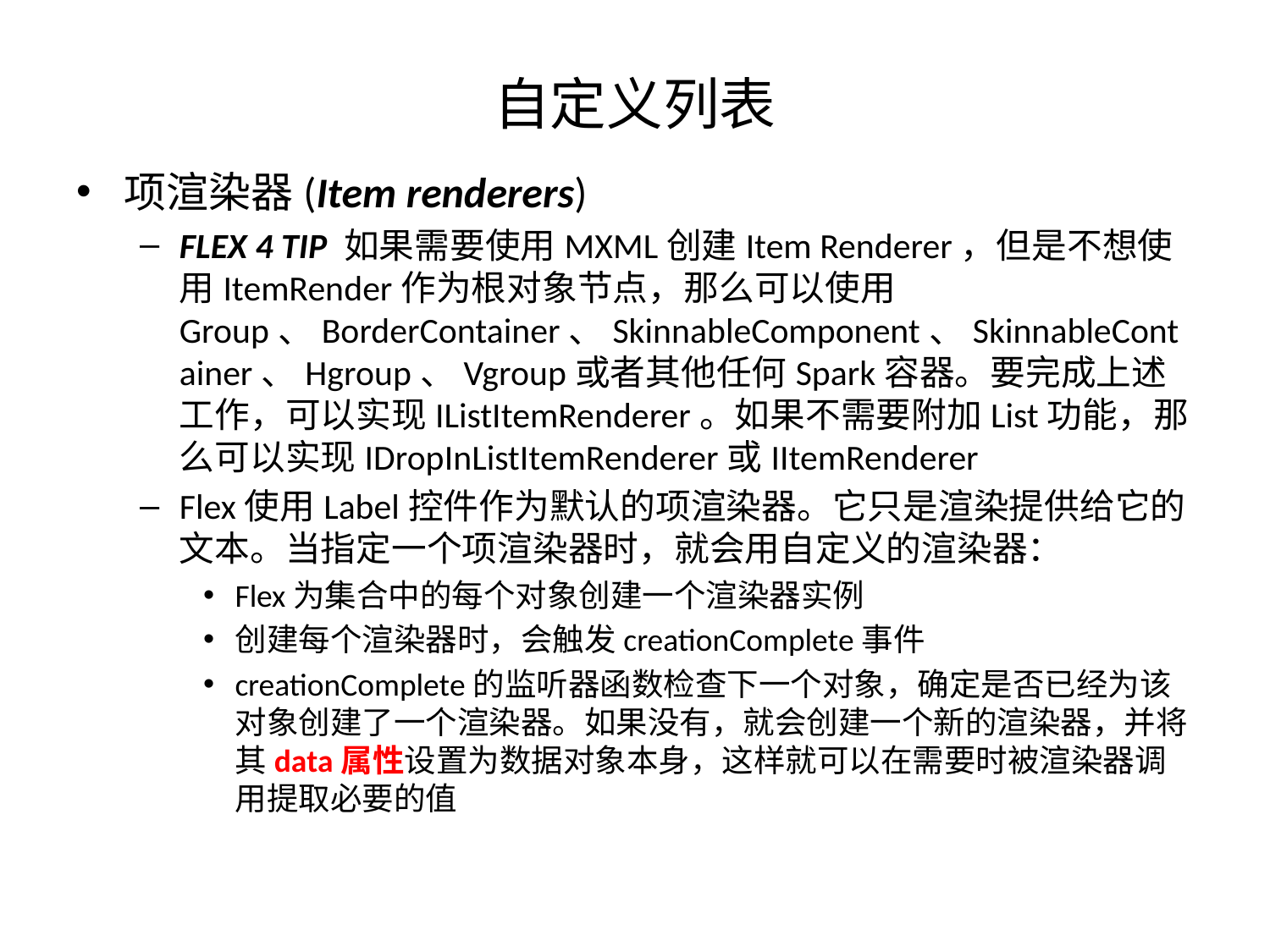

# 自定义列表
项渲染器(Item renderers)
FLEX 4 TIP 如果需要使用MXML创建Item Renderer，但是不想使用ItemRender作为根对象节点，那么可以使用Group、BorderContainer、SkinnableComponent、SkinnableContainer、Hgroup、Vgroup或者其他任何Spark容器。要完成上述工作，可以实现IListItemRenderer。如果不需要附加List功能，那么可以实现IDropInListItemRenderer或IItemRenderer
Flex使用Label控件作为默认的项渲染器。它只是渲染提供给它的文本。当指定一个项渲染器时，就会用自定义的渲染器：
Flex为集合中的每个对象创建一个渲染器实例
创建每个渲染器时，会触发creationComplete事件
creationComplete的监听器函数检查下一个对象，确定是否已经为该对象创建了一个渲染器。如果没有，就会创建一个新的渲染器，并将其data属性设置为数据对象本身，这样就可以在需要时被渲染器调用提取必要的值